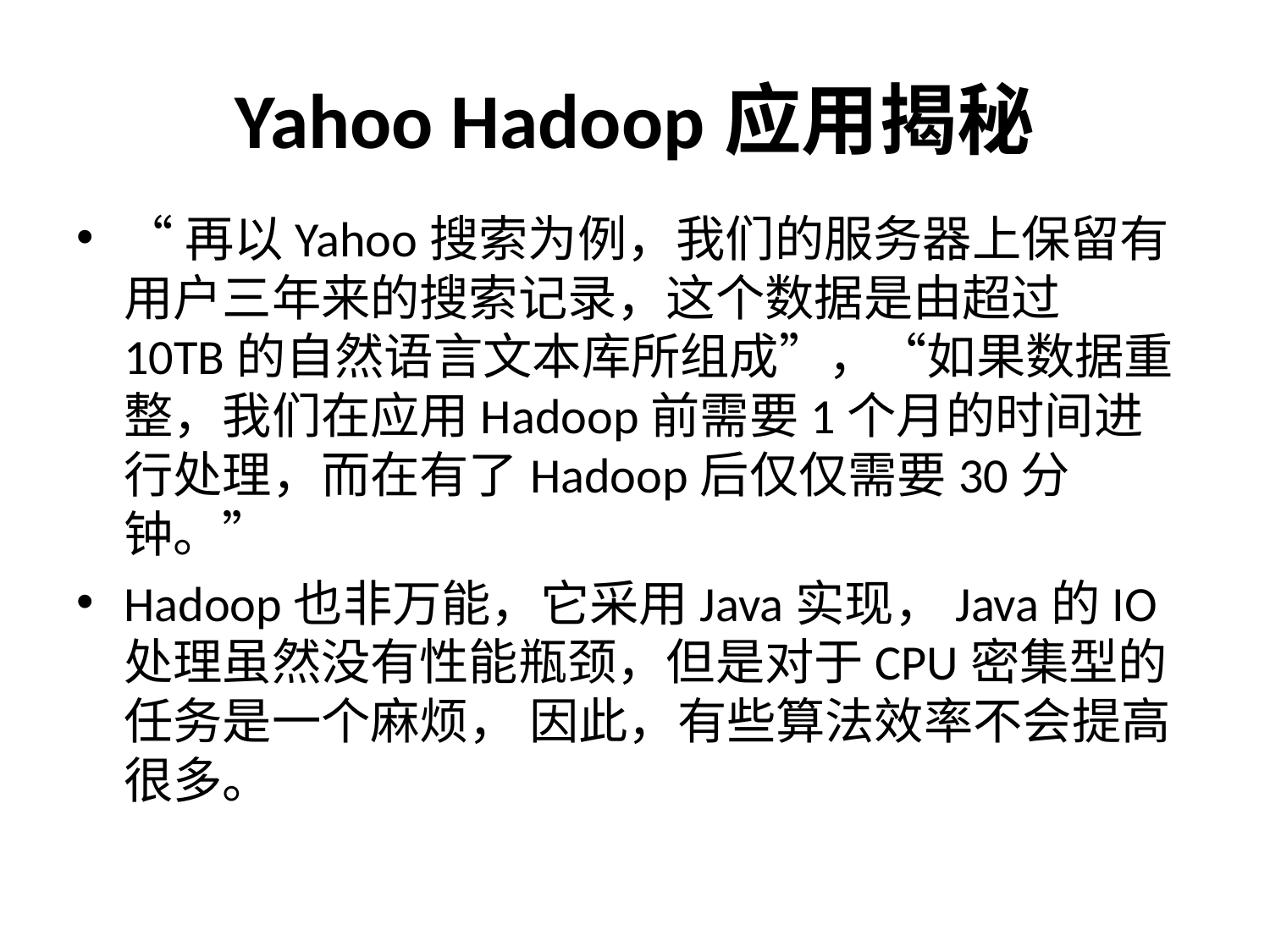

# Yahoo Hadoop应用揭秘
“再以Yahoo搜索为例，我们的服务器上保留有用户三年来的搜索记录，这个数据是由超过 10TB的自然语言文本库所组成”，“如果数据重整，我们在应用Hadoop前需要1个月的时间进行处理，而在有了Hadoop后仅仅需要30分钟。”
Hadoop也非万能，它采用Java实现，Java的IO处理虽然没有性能瓶颈，但是对于CPU密集型的任务是一个麻烦， 因此，有些算法效率不会提高很多。